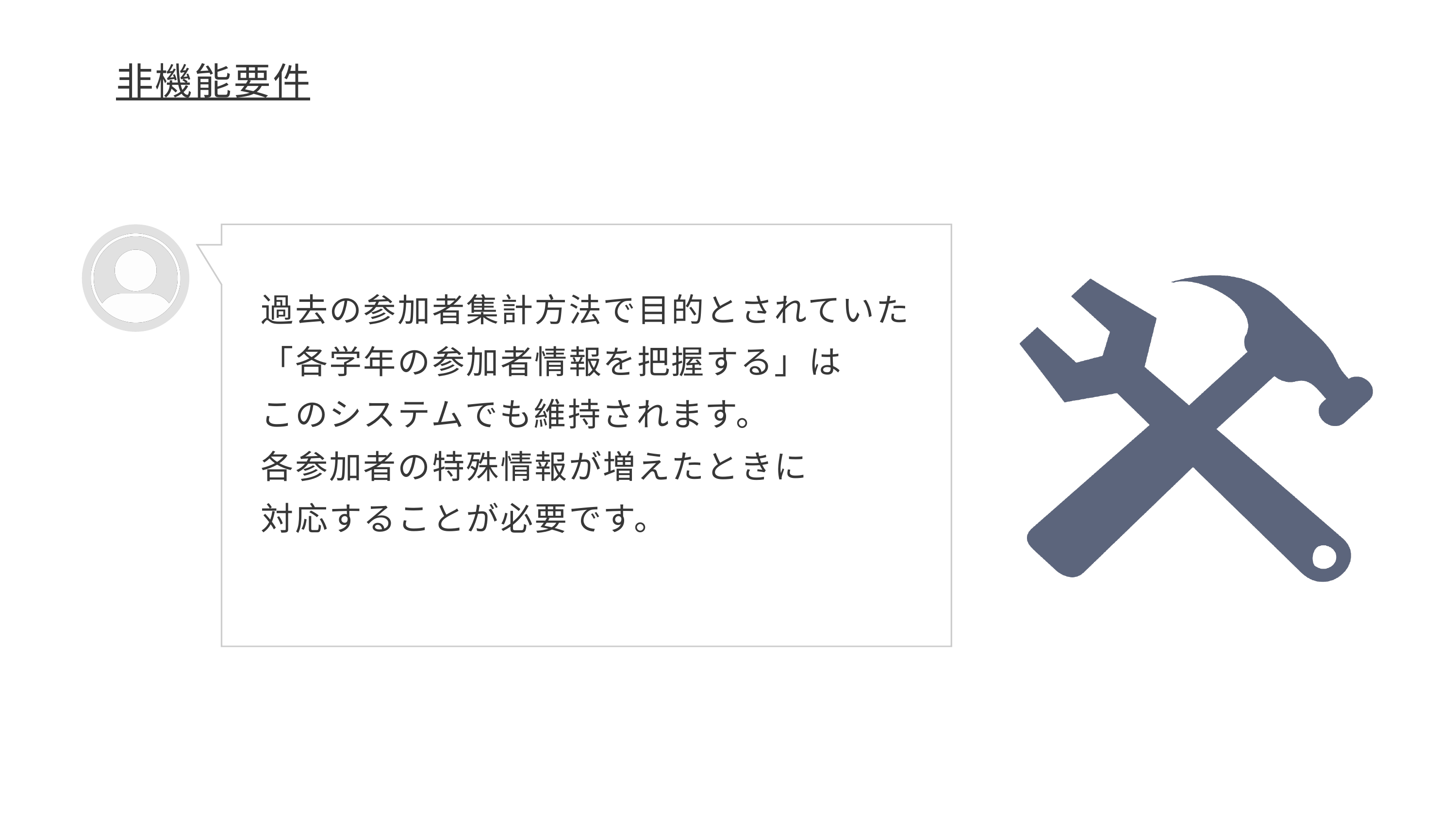

非機能要件

過去の参加者集計方法で目的とされていた「各学年の参加者情報を把握する」は
このシステムでも維持されます。
各参加者の特殊情報が増えたときに
対応することが必要です。